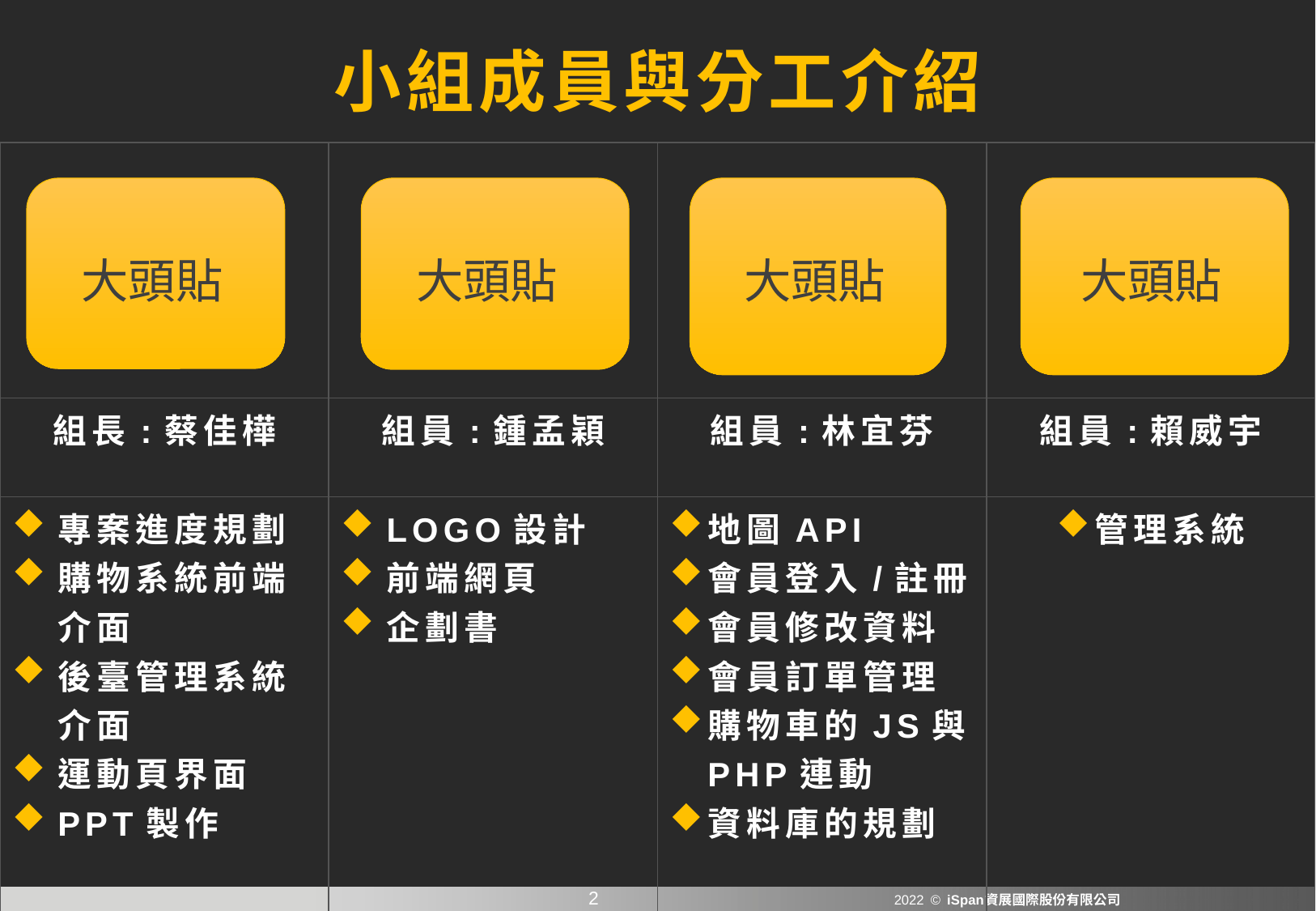

小組成員與分工介紹
|  |  |  |  |
| --- | --- | --- | --- |
| 組長:蔡佳樺 | 組員:鍾孟穎 | 組員:林宜芬 | 組員:賴威宇 |
| 專案進度規劃 購物系統前端介面 後臺管理系統介面 運動頁界面 PPT製作 | LOGO設計 前端網頁 企劃書 | 地圖API 會員登入/註冊 會員修改資料 會員訂單管理 購物車的JS與PHP連動 資料庫的規劃 | 管理系統 |

大頭貼
大頭貼
大頭貼
大頭貼